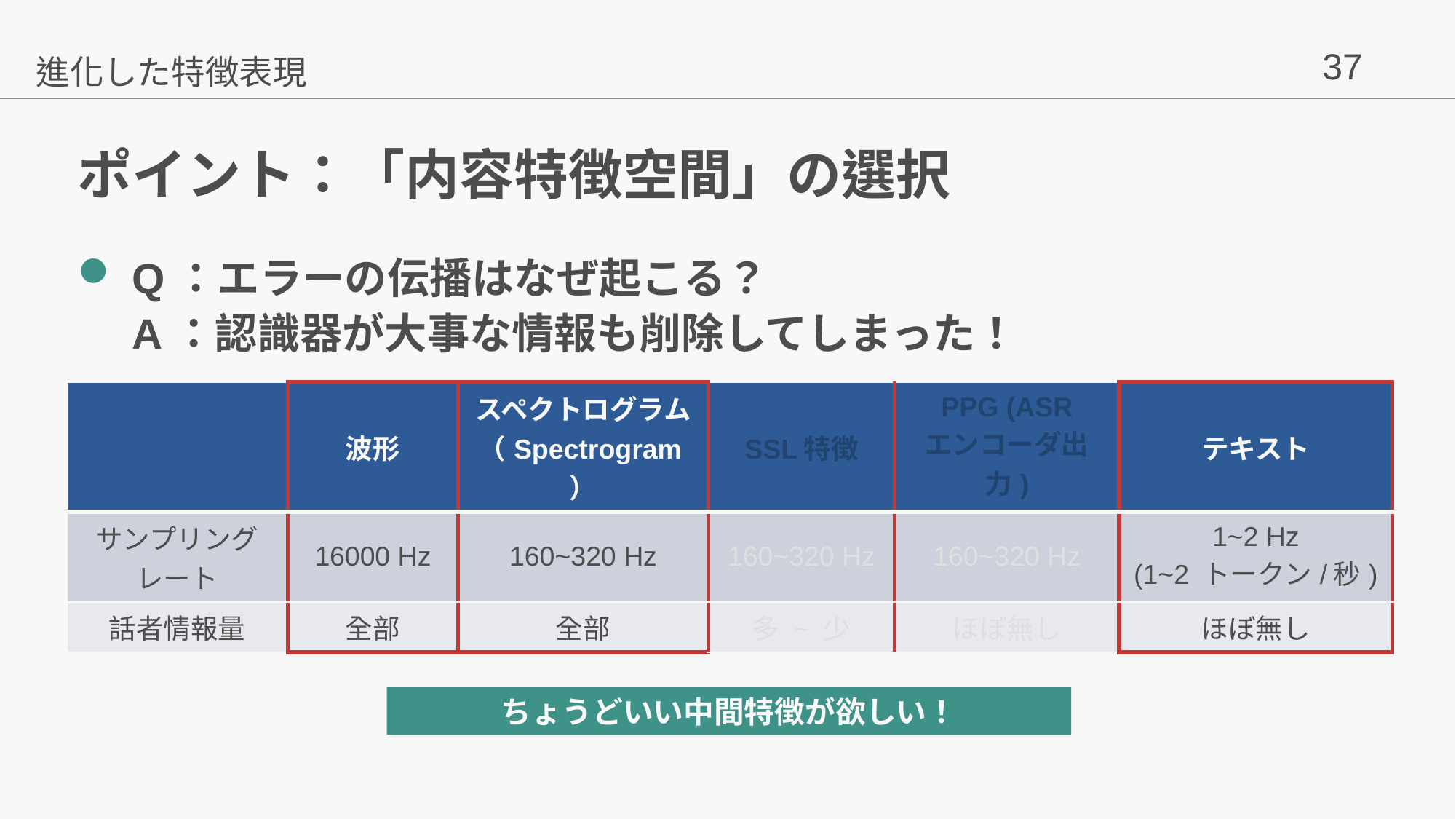

進化した特徴表現
# ポイント：「内容特徴空間」の選択
Q：エラーの伝播はなぜ起こる？
A：認識器が大事な情報も削除してしまった！
|  | 波形 | スペクトログラム（Spectrogram） | SSL特徴 | PPG (ASR エンコーダ出力) | テキスト |
| --- | --- | --- | --- | --- | --- |
| サンプリング レート | 16000 Hz | 160~320 Hz | 160~320 Hz | 160~320 Hz | 1~2 Hz (1~2 トークン/秒) |
| 話者情報量 | 全部 | 全部 | 多 ~ 少 | ほぼ無し | ほぼ無し |
ちょうどいい中間特徴が欲しい！